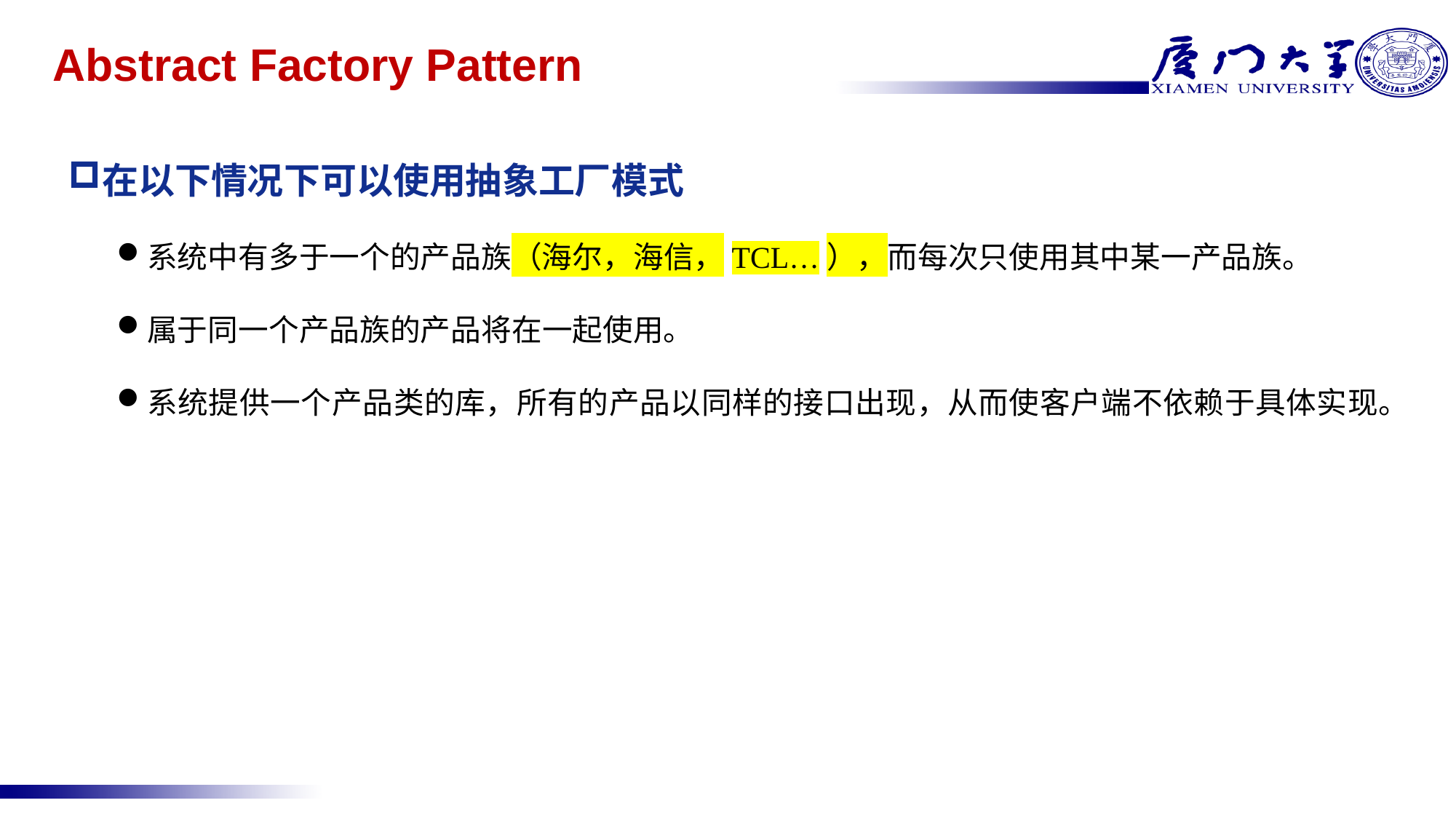

# Abstract Factory Pattern
在以下情况下可以使用抽象工厂模式
系统中有多于一个的产品族（海尔，海信，TCL…），而每次只使用其中某一产品族。
属于同一个产品族的产品将在一起使用。
系统提供一个产品类的库，所有的产品以同样的接口出现，从而使客户端不依赖于具体实现。